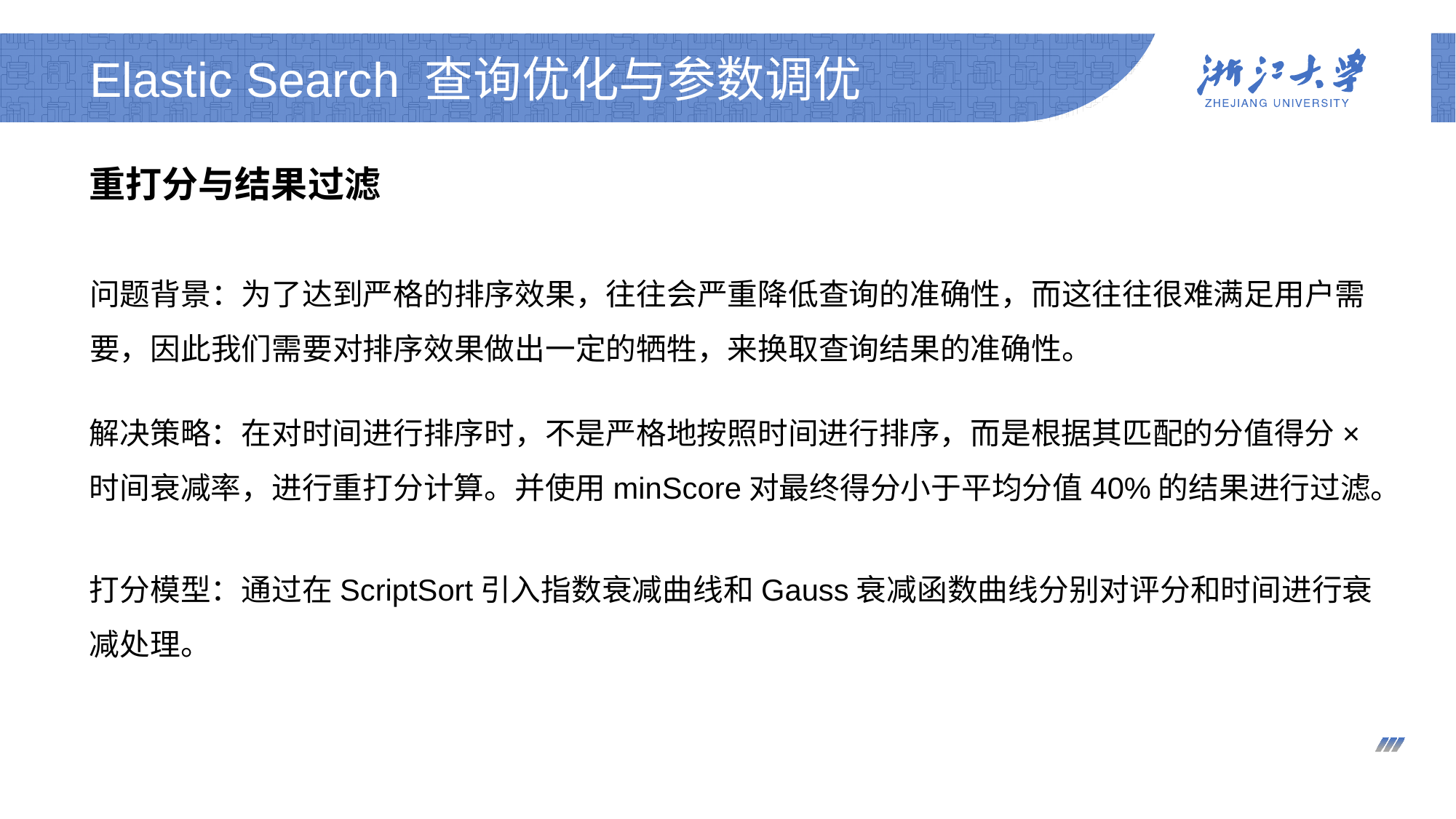

# Elastic Search 查询优化与参数调优
重打分与结果过滤
问题背景：为了达到严格的排序效果，往往会严重降低查询的准确性，而这往往很难满足用户需要，因此我们需要对排序效果做出一定的牺牲，来换取查询结果的准确性。
解决策略：在对时间进行排序时，不是严格地按照时间进行排序，而是根据其匹配的分值得分×时间衰减率，进行重打分计算。并使用minScore对最终得分小于平均分值40%的结果进行过滤。
打分模型：通过在ScriptSort引入指数衰减曲线和Gauss衰减函数曲线分别对评分和时间进行衰减处理。